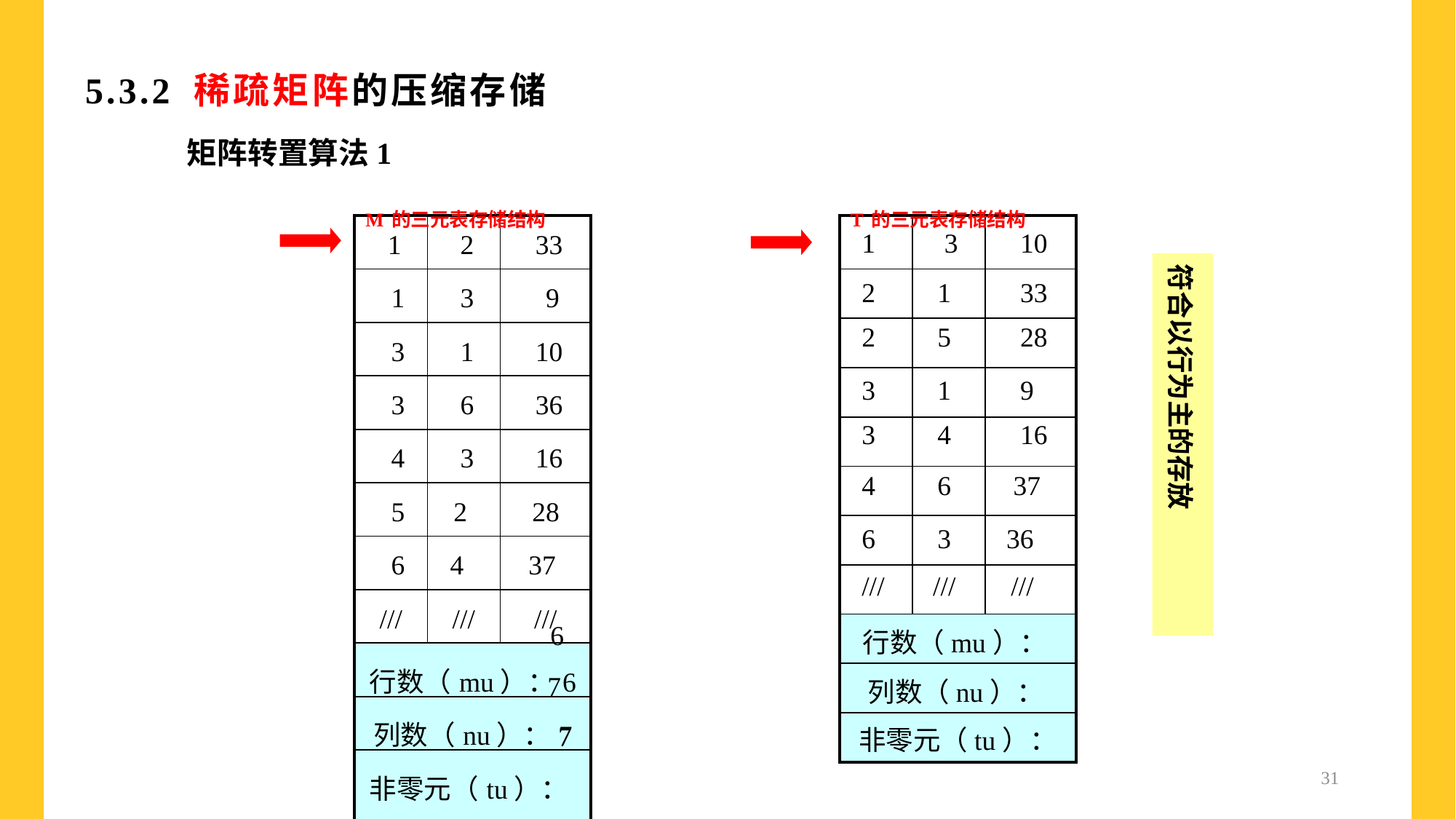

5.3.2 稀疏矩阵的压缩存储
矩阵转置算法1
M的三元表存储结构
T的三元表存储结构
| 1 | 2 | 33 |
| --- | --- | --- |
| 1 | 3 | 9 |
| 3 | 1 | 10 |
| 3 | 6 | 36 |
| 4 | 3 | 16 |
| 5 | 2 | 28 |
| 6 | 4 | 37 |
| /// | /// | /// |
| 行数（mu）：6 |  |  |
| 列数（nu）：7 |  |  |
| 非零元（tu）：7 |  |  |
|  |  |  |
| --- | --- | --- |
|  |  |  |
|  |  |  |
|  |  |  |
|  |  |  |
|  |  |  |
|  |  |  |
|  |  |  |
|  |  |  |
|  |  |  |
|  |  |  |
    1          3         10

符合以行为主的存放
    2         1          33
    2         5          28
    3         1          9
    3         4          16
    4         6         37
    6         3        36
    ///       ///        ///
行数（mu）：
6
列数（nu）：
7
非零元（tu）：
7
31